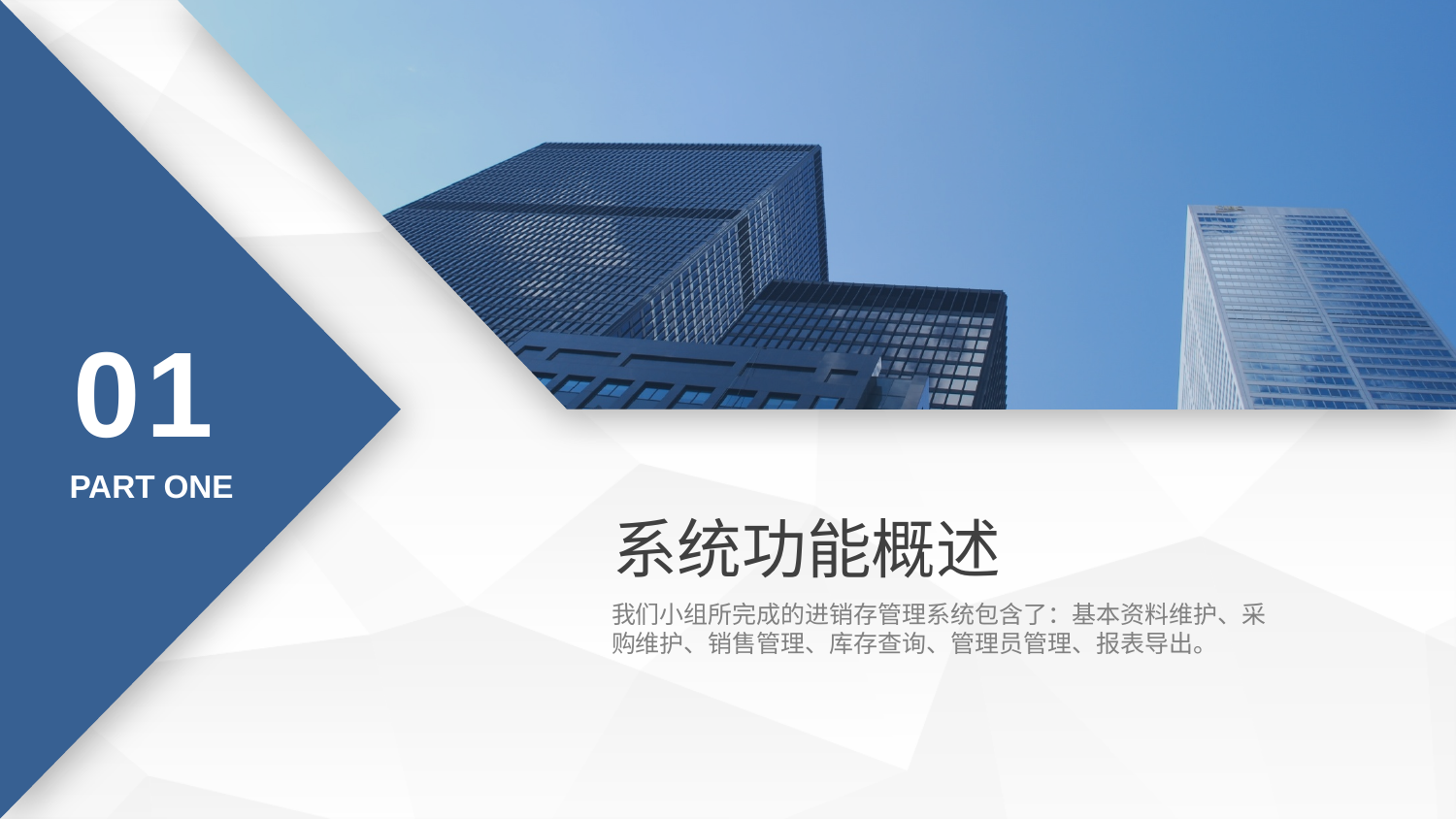

01
PART ONE
系统功能概述
我们小组所完成的进销存管理系统包含了：基本资料维护、采购维护、销售管理、库存查询、管理员管理、报表导出。